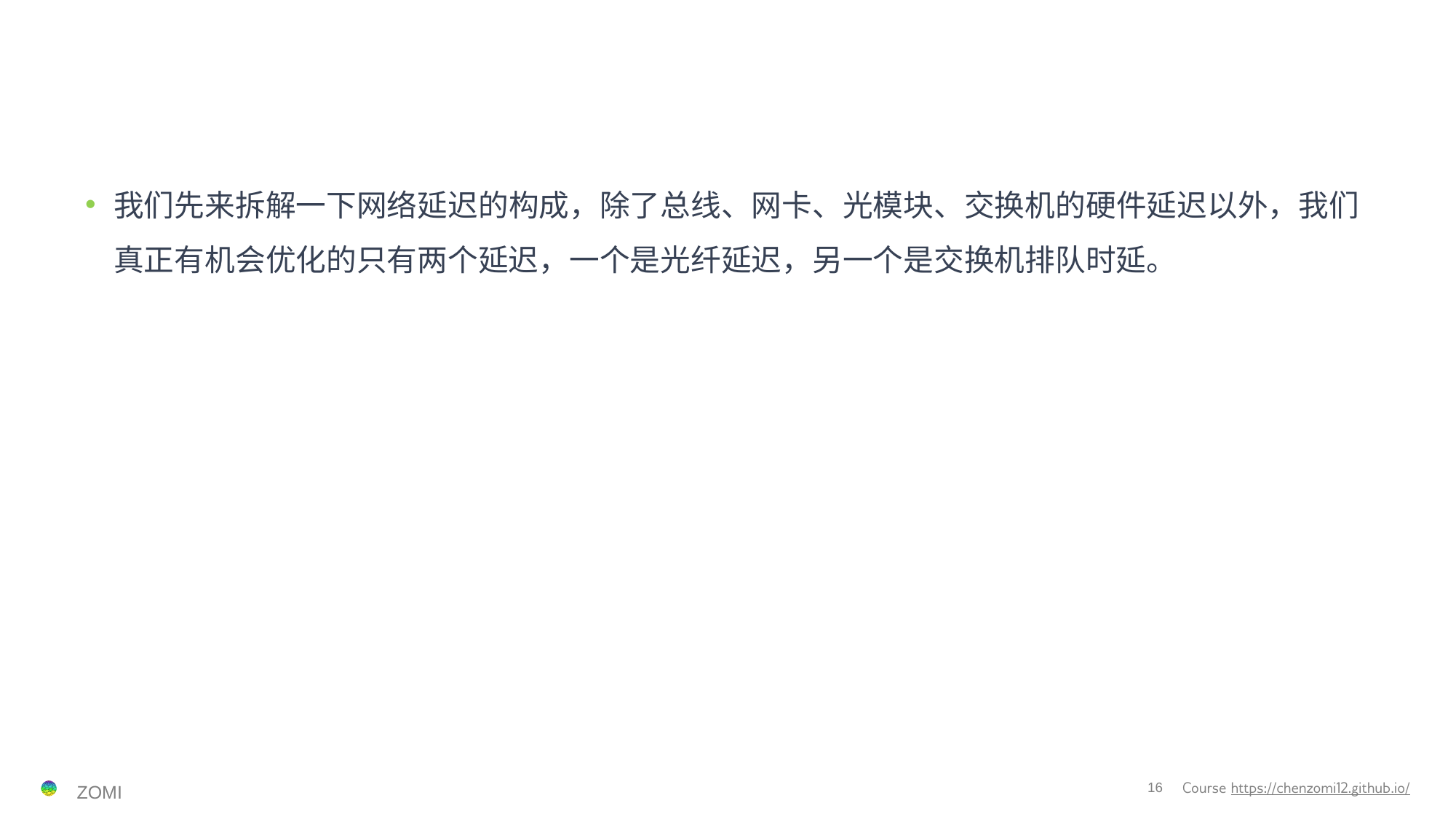

#
我们先来拆解一下网络延迟的构成，除了总线、网卡、光模块、交换机的硬件延迟以外，我们真正有机会优化的只有两个延迟，一个是光纤延迟，另一个是交换机排队时延。